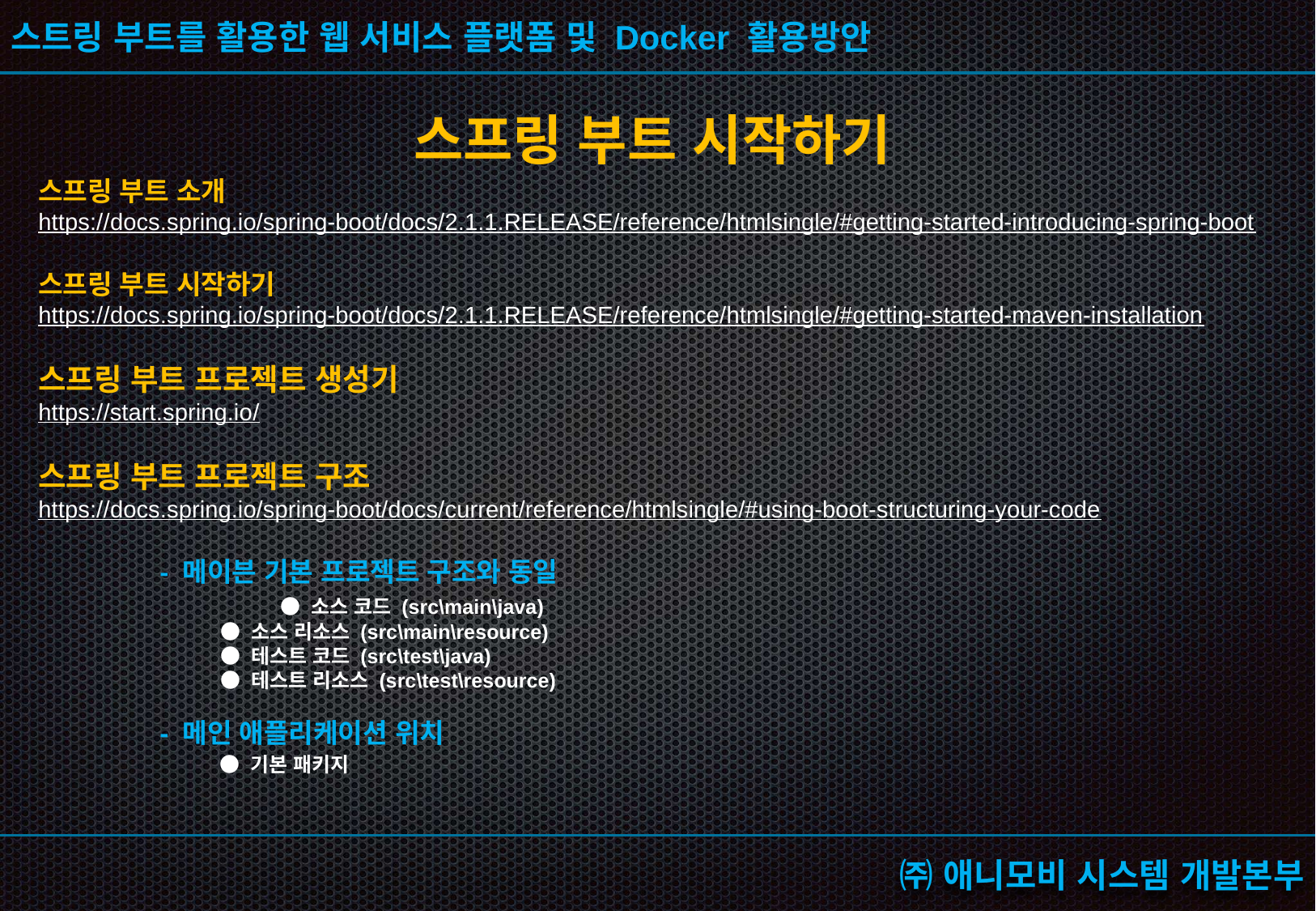

스프링 부트 시작하기
스프링 부트 소개
https://docs.spring.io/spring-boot/docs/2.1.1.RELEASE/reference/htmlsingle/#getting-started-introducing-spring-boot

스프링 부트 시작하기
https://docs.spring.io/spring-boot/docs/2.1.1.RELEASE/reference/htmlsingle/#getting-started-maven-installation

스프링 부트 프로젝트 생성기
https://start.spring.io/

스프링 부트 프로젝트 구조
https://docs.spring.io/spring-boot/docs/current/reference/htmlsingle/#using-boot-structuring-your-code

	- 메이븐 기본 프로젝트 구조와 동일
	        ● 소스 코드 (src\main\java)
● 소스 리소스 (src\main\resource)
● 테스트 코드 (src\test\java)
● 테스트 리소스 (src\test\resource)

- 메인 애플리케이션 위치
         ● 기본 패키지